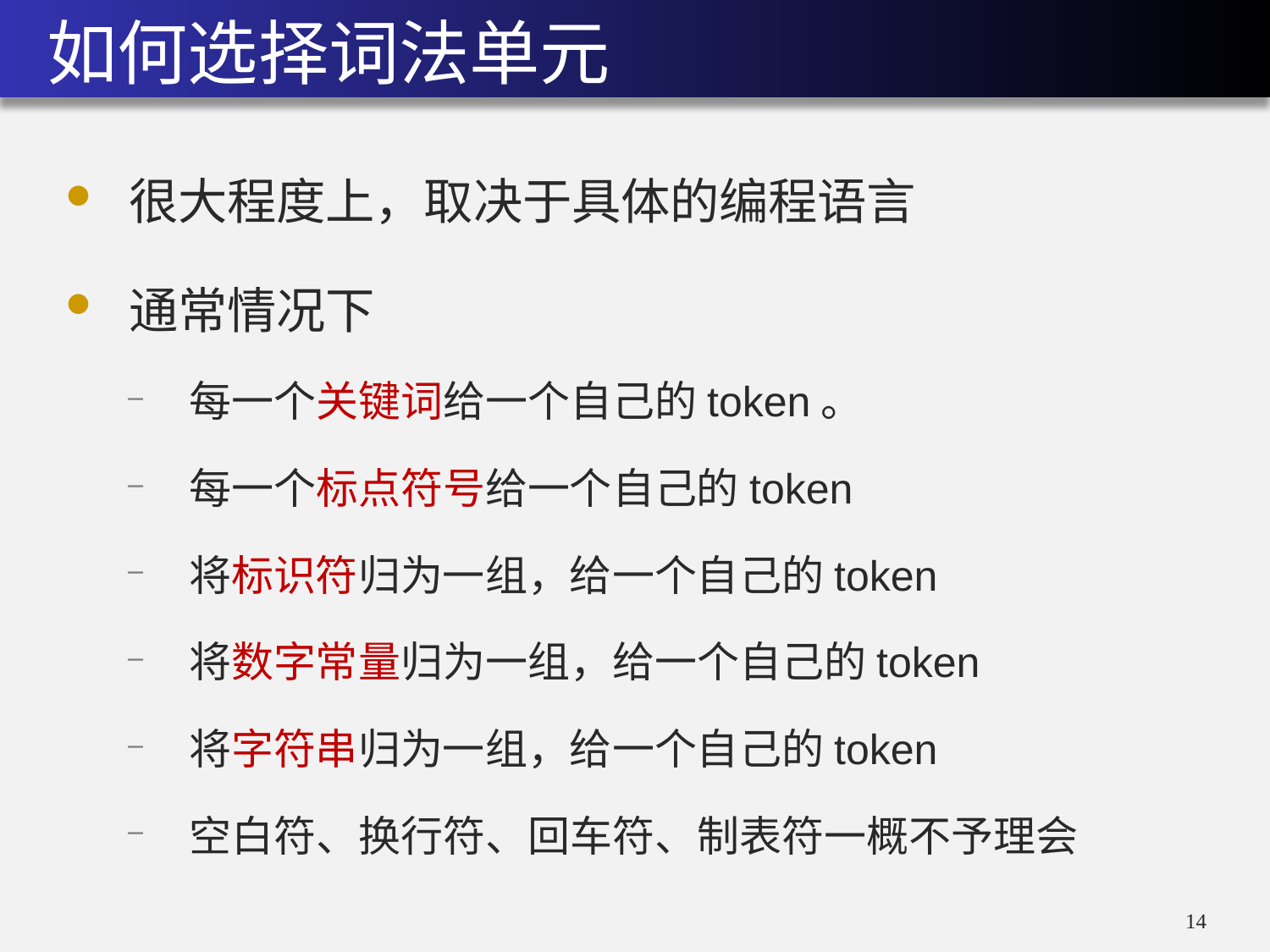

# 如何选择词法单元
很大程度上，取决于具体的编程语言
通常情况下
每一个关键词给一个自己的token。
每一个标点符号给一个自己的token
将标识符归为一组，给一个自己的token
将数字常量归为一组，给一个自己的token
将字符串归为一组，给一个自己的token
空白符、换行符、回车符、制表符一概不予理会
14